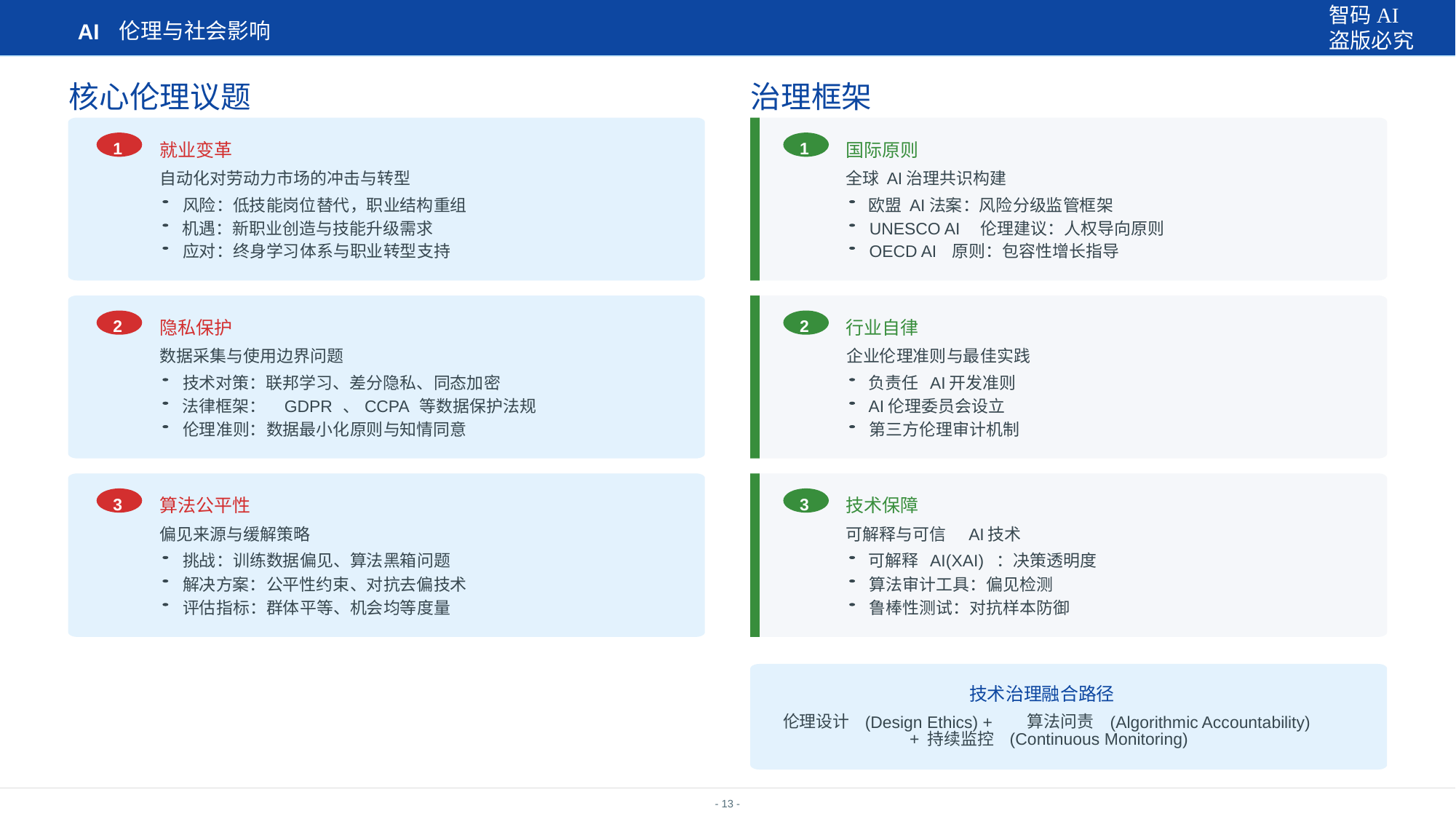

智码AI
盗版必究
伦理与社会影响
AI

核⼼伦理议题
治理框架

1
1
就业变⾰
国际原则
⾃动化对劳动⼒市场的冲击与转型
全球
治理共识构建
AI
⻛险：低技能岗位替代，职业结构重组
欧盟
法案：⻛险分级监管框架
AI

机遇：新职业创造与技能升级需求
伦理建议：⼈权导向原则
UNESCO AI

应对：终⾝学习体系与职业转型⽀持
原则：包容性增⻓指导
OECD AI

2
2
隐私保护
⾏业⾃律
数据采集与使⽤边界问题
企业伦理准则与最佳实践
技术对策：联邦学习、差分隐私、同态加密
负责任
开发准则
AI

法律框架：
、
等数据保护法规
伦理委员会设⽴
GDPR
CCPA
AI

伦理准则：数据最⼩化原则与知情同意
第三⽅伦理审计机制

3
3
算法公平性
技术保障
偏⻅来源与缓解策略
可解释与可信
技术
AI
挑战：训练数据偏⻅、算法⿊箱问题
可解释
：决策透明度
AI(XAI)

解决⽅案：公平性约束、对抗去偏技术
算法审计⼯具：偏⻅检测

评估指标：群体平等、机会均等度量
鲁棒性测试：对抗样本防御

技术治理融合路径
伦理设计
算法问责
(Design Ethics) +
(Algorithmic Accountability)
持续监控
+
(Continuous Monitoring)

- 13 -